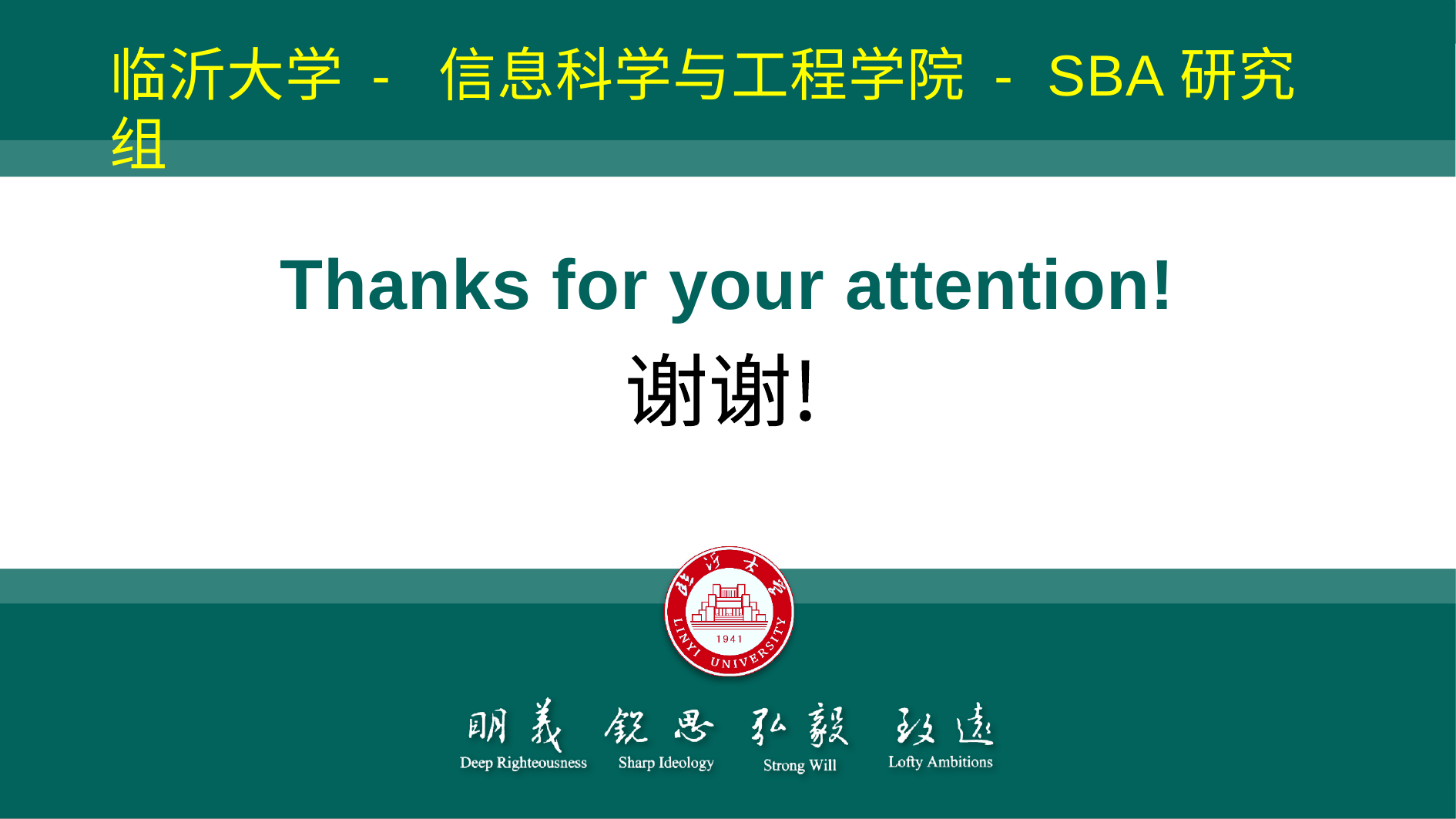

临沂大学 -  信息科学与工程学院 -  SBA研究组

Thanks for your attention!
谢谢!